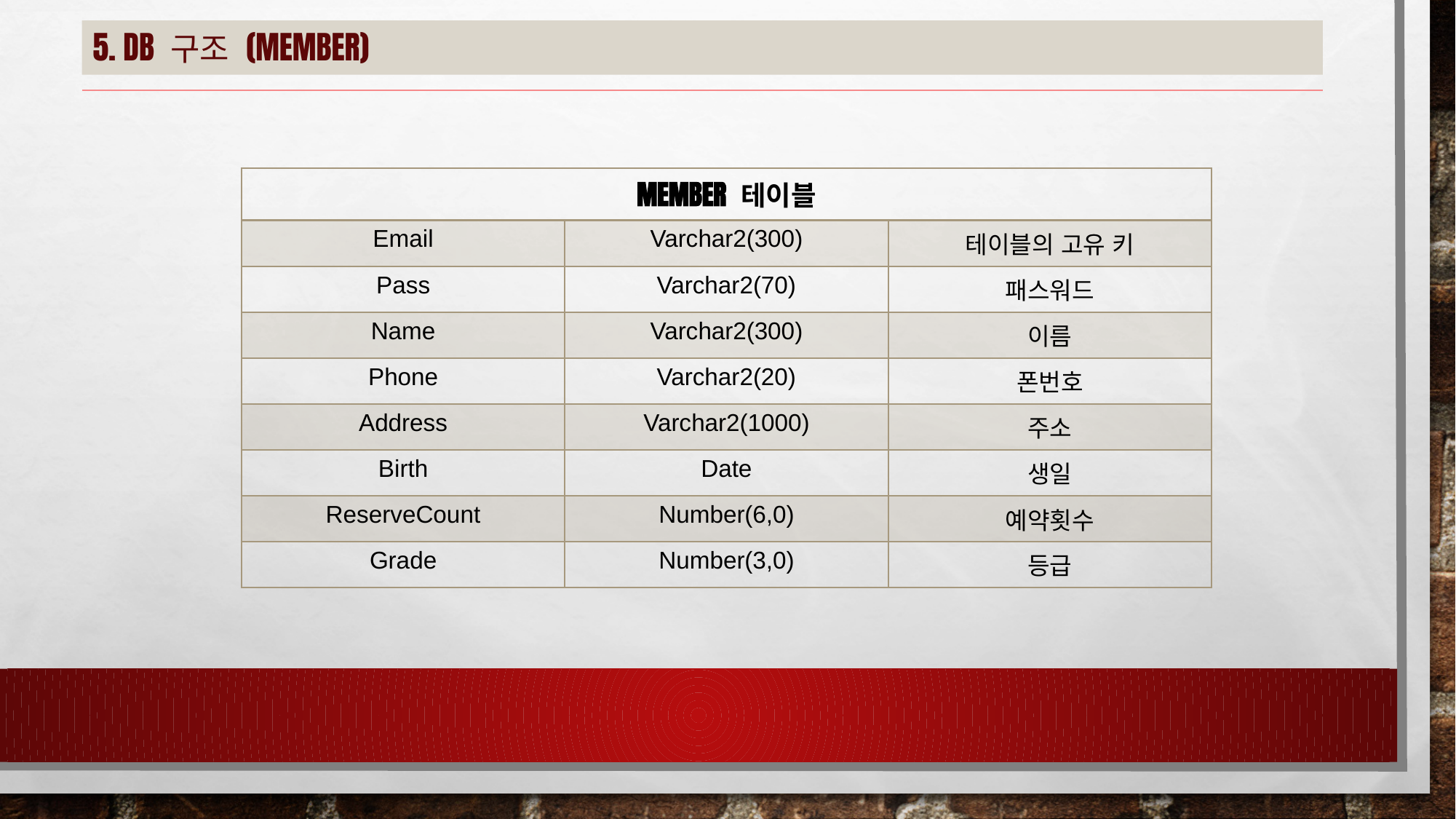

# 5. DB 구조 (MEMBER)
| MEMBER 테이블 |  |  |
| --- | --- | --- |
| Email | Varchar2(300) | 테이블의 고유 키 |
| Pass | Varchar2(70) | 패스워드 |
| Name | Varchar2(300) | 이름 |
| Phone | Varchar2(20) | 폰번호 |
| Address | Varchar2(1000) | 주소 |
| Birth | Date | 생일 |
| ReserveCount | Number(6,0) | 예약횟수 |
| Grade | Number(3,0) | 등급 |